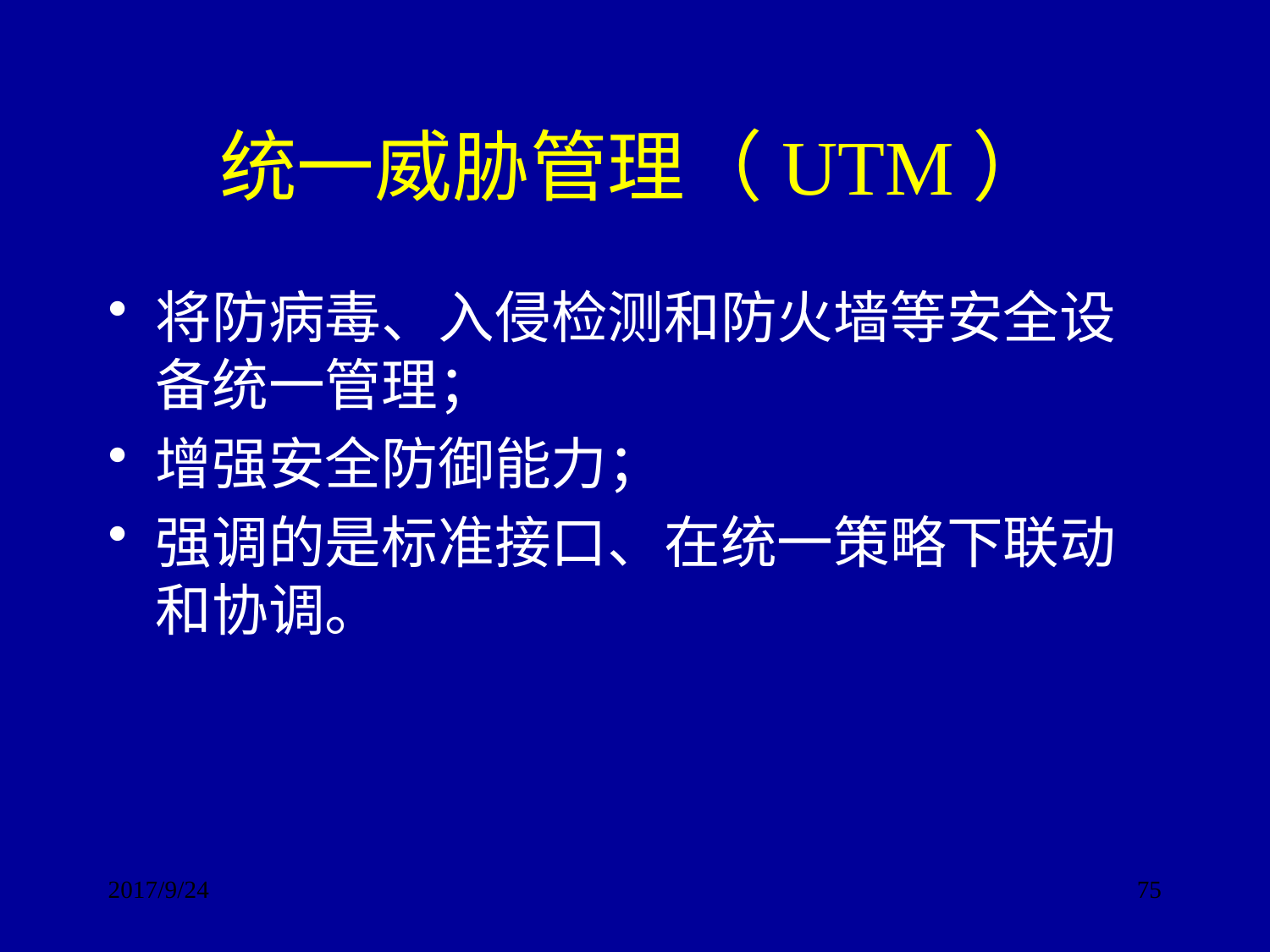

# 统一威胁管理（UTM）
将防病毒、入侵检测和防火墙等安全设备统一管理；
增强安全防御能力；
强调的是标准接口、在统一策略下联动和协调。
2017/9/24
75